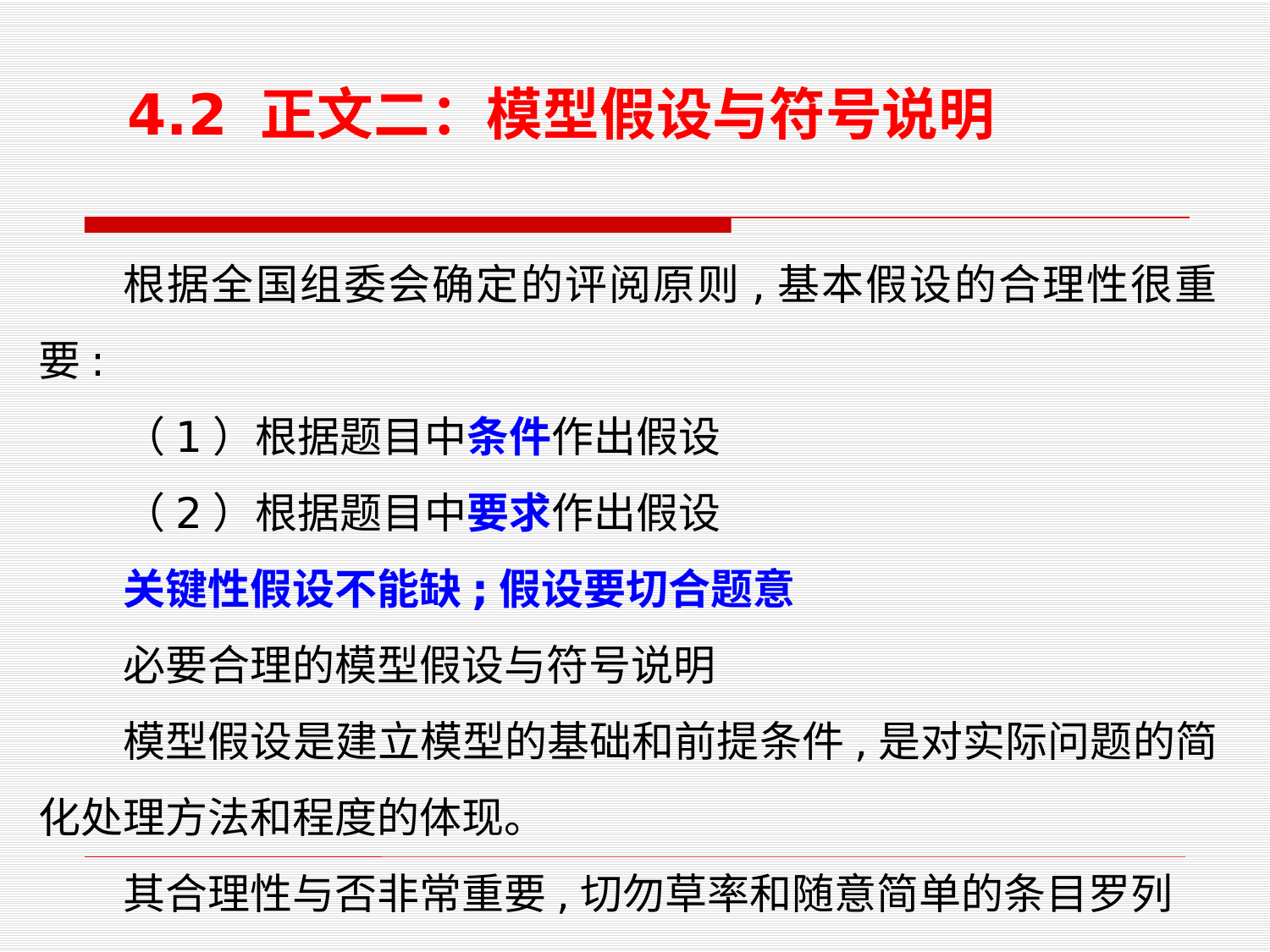

4.2 正文二：模型假设与符号说明
根据全国组委会确定的评阅原则,基本假设的合理性很重要:
（1）根据题目中条件作出假设
（2）根据题目中要求作出假设
关键性假设不能缺;假设要切合题意
必要合理的模型假设与符号说明
模型假设是建立模型的基础和前提条件,是对实际问题的简化处理方法和程度的体现。
其合理性与否非常重要,切勿草率和随意简单的条目罗列